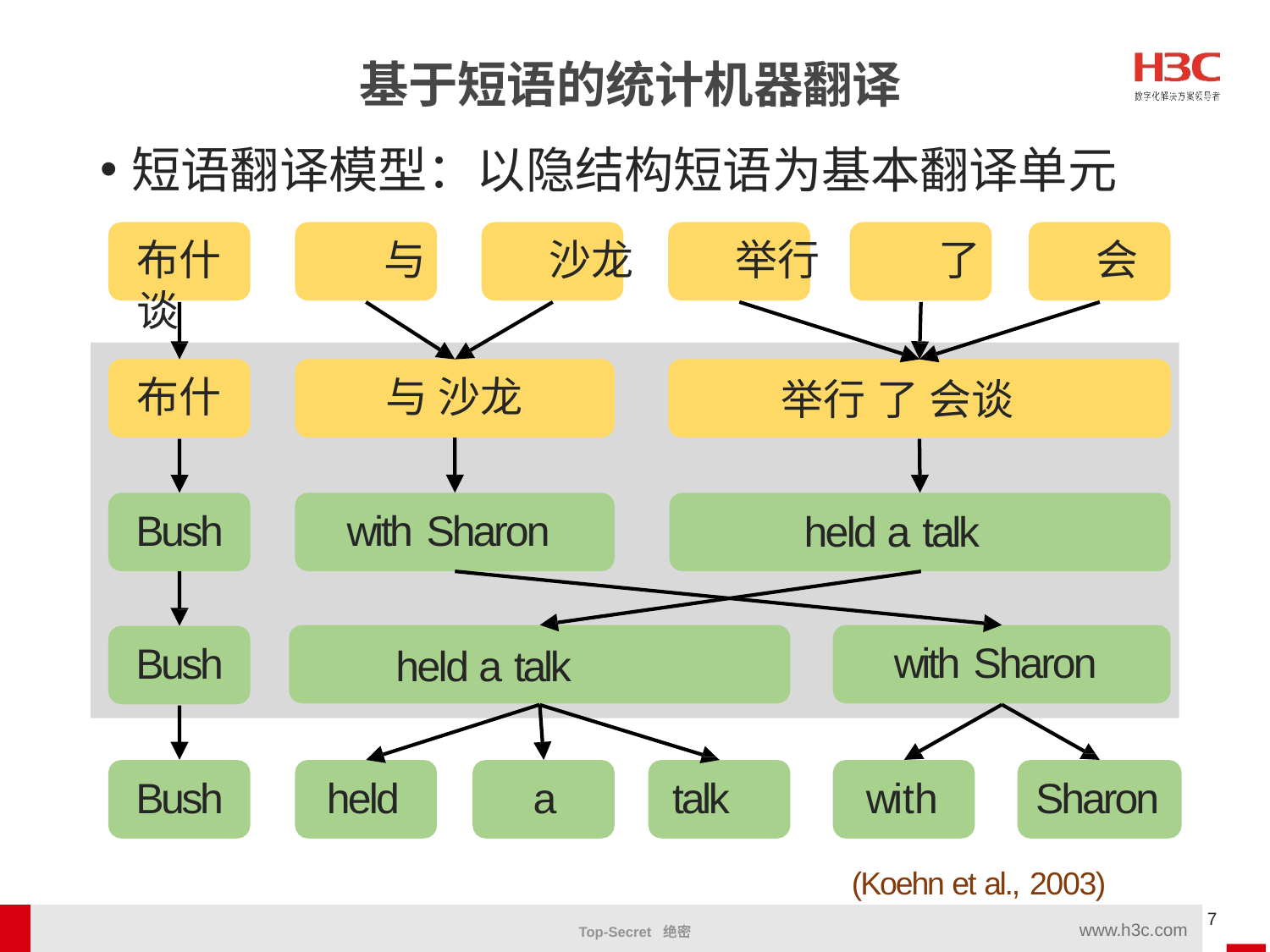

基于短语的统计机器翻译
短语翻译模型：以隐结构短语为基本翻译单元
布什	与	沙龙	举行	了	会谈

布什
与 沙龙
举行 了 会谈

Bush
with Sharon
held a talk

with Sharon
Bush
held a talk

Bush
held
a
talk
with
Sharon
(Koehn et al., 2003)